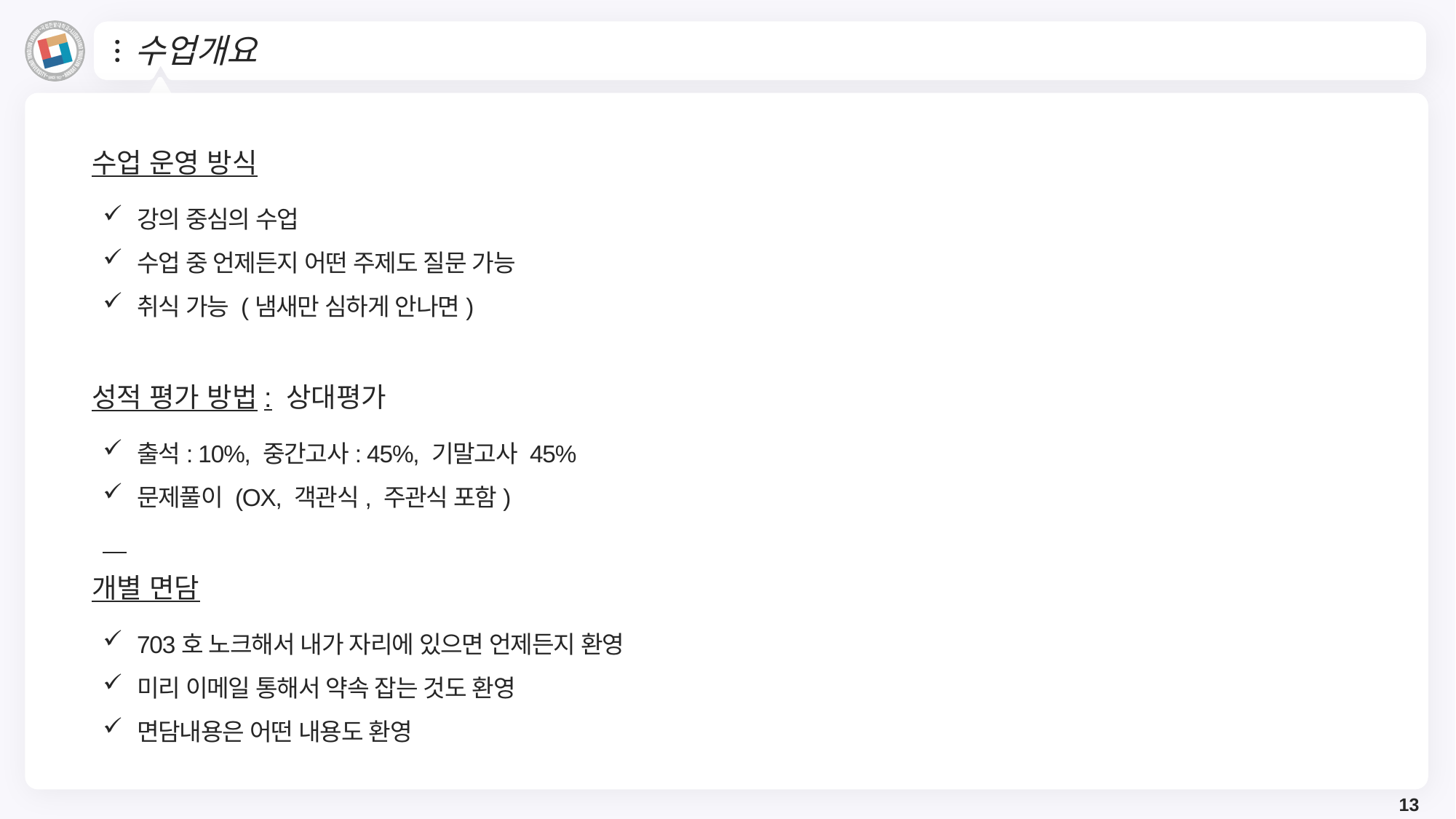

# 수업개요
수업 운영 방식

강의 중심의 수업
수업 중 언제든지 어떤 주제도 질문 가능
취식 가능 (냄새만 심하게 안나면)

성적 평가 방법: 상대평가

출석: 10%, 중간고사: 45%, 기말고사 45%
문제풀이 (OX, 객관식, 주관식 포함)

개별 면담

703호 노크해서 내가 자리에 있으면 언제든지 환영
미리 이메일 통해서 약속 잡는 것도 환영
면담내용은 어떤 내용도 환영
13